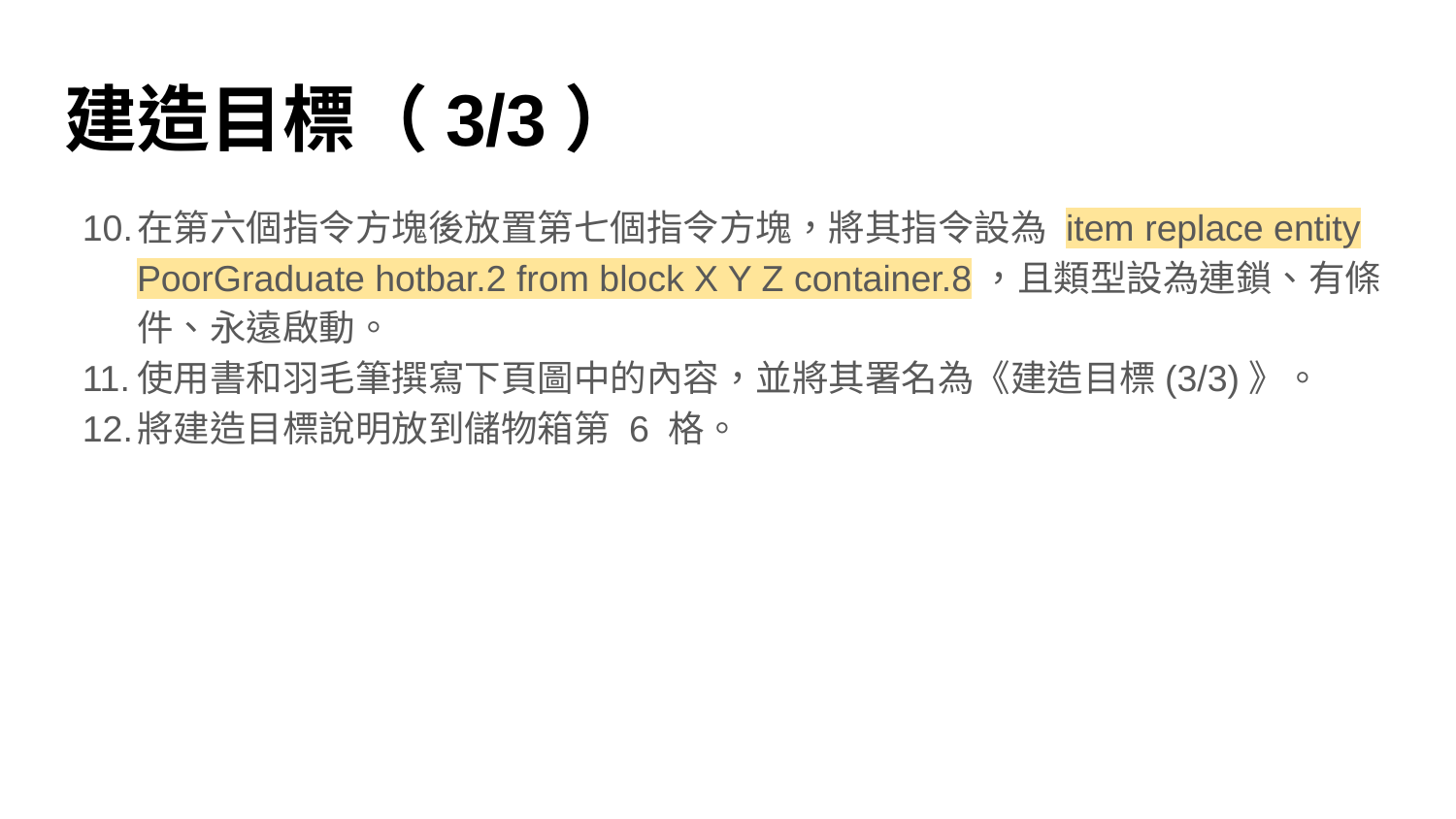

# 建造目標（3/3）
在第六個指令方塊後放置第七個指令方塊，將其指令設為 item replace entity PoorGraduate hotbar.2 from block X Y Z container.8，且類型設為連鎖、有條件、永遠啟動。
使用書和羽毛筆撰寫下頁圖中的內容，並將其署名為《建造目標(3/3)》。
將建造目標說明放到儲物箱第 6 格。